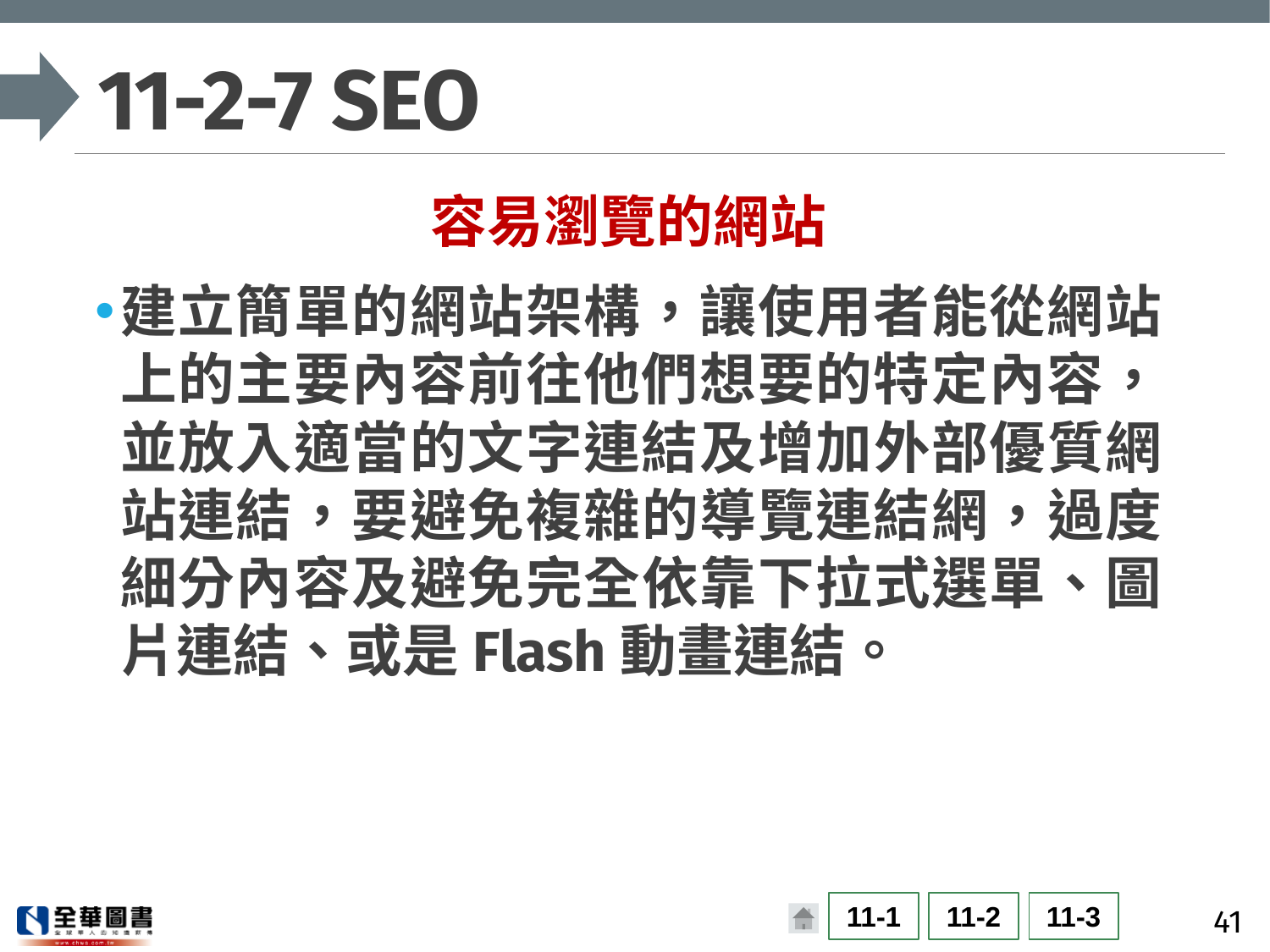

# 11-2-7 SEO
容易瀏覽的網站
建立簡單的網站架構，讓使用者能從網站上的主要內容前往他們想要的特定內容，並放入適當的文字連結及增加外部優質網站連結，要避免複雜的導覽連結網，過度細分內容及避免完全依靠下拉式選單、圖片連結、或是Flash動畫連結。
41